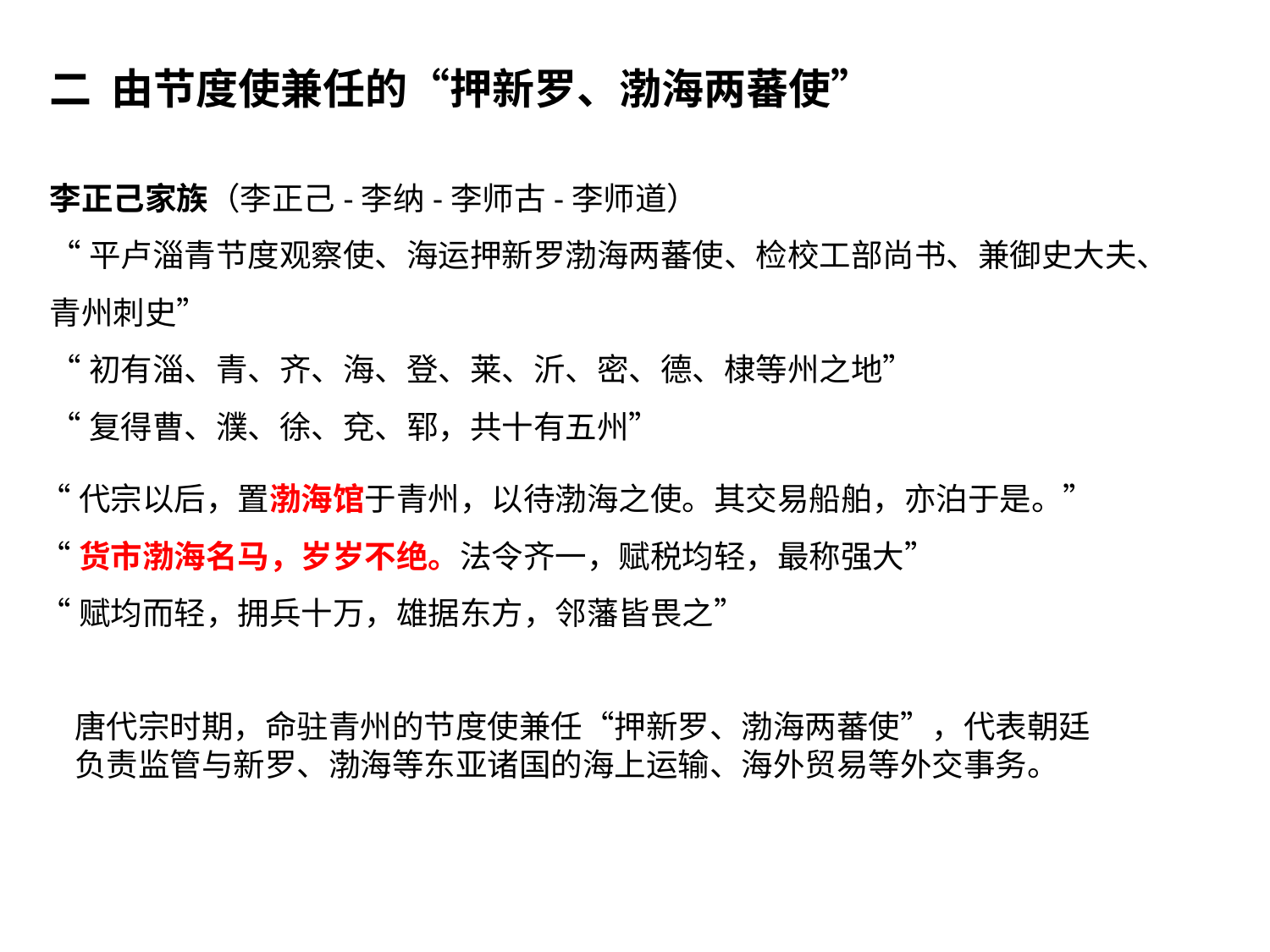

二  由节度使兼任的“押新罗、渤海两蕃使”
李正己家族（李正己-李纳-李师古-李师道）
“平卢淄青节度观察使、海运押新罗渤海两蕃使、检校工部尚书、兼御史大夫、青州刺史”
“初有淄、青、齐、海、登、莱、沂、密、德、棣等州之地”
“复得曹、濮、徐、兗、郓，共十有五州”
“代宗以后，置渤海馆于青州，以待渤海之使。其交易船舶，亦泊于是。”
“货市渤海名马，岁岁不绝。法令齐一，赋税均轻，最称强大”
“赋均而轻，拥兵十万，雄据东方，邻藩皆畏之”
唐代宗时期，命驻青州的节度使兼任“押新罗、渤海两蕃使”，代表朝廷负责监管与新罗、渤海等东亚诸国的海上运输、海外贸易等外交事务。